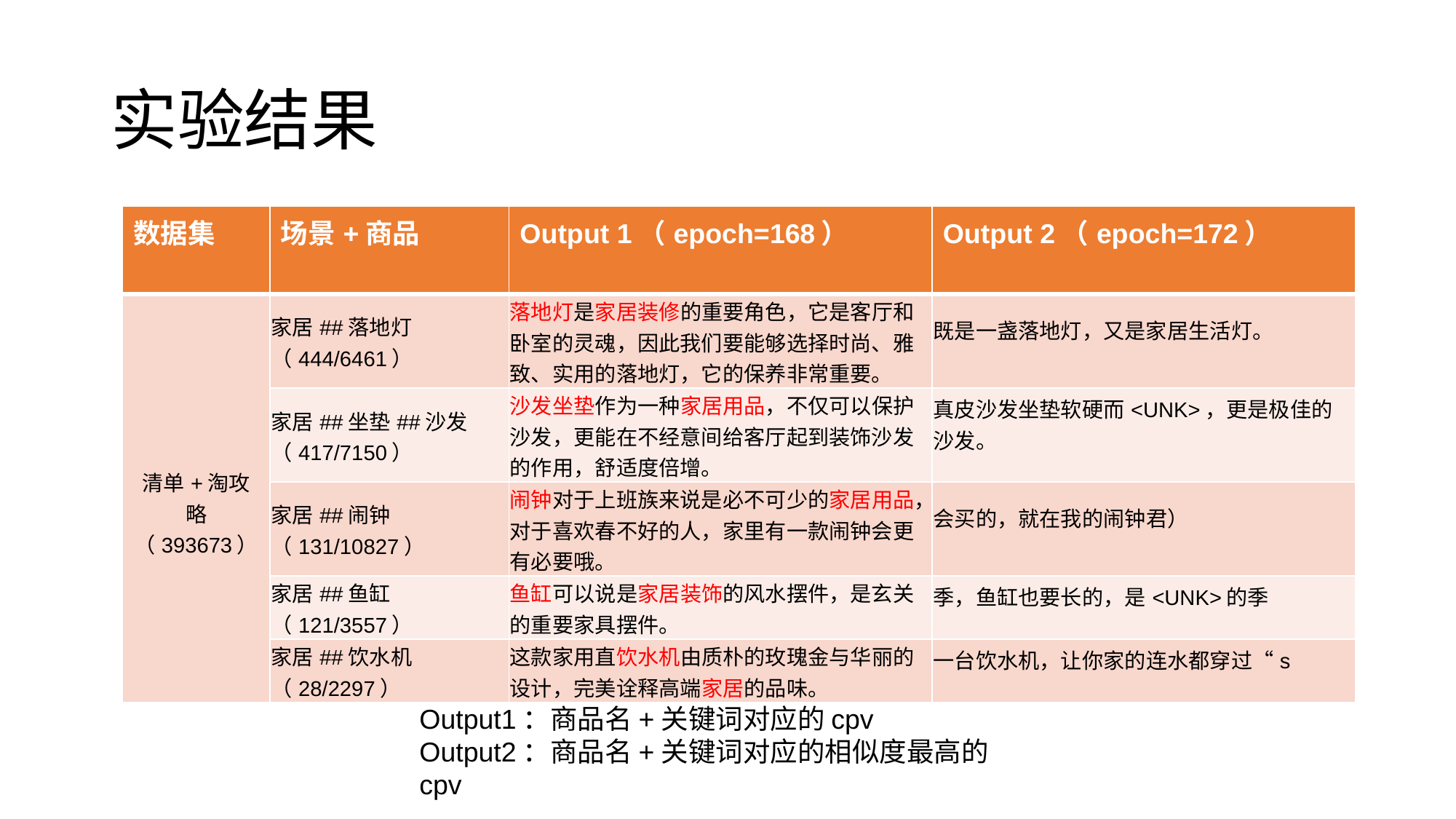

# 实验结果
| 数据集 | 场景+商品 | Output 1（epoch=168） | Output 2（epoch=172） |
| --- | --- | --- | --- |
| 清单+淘攻略（393673） | 家居##落地灯（444/6461） | 落地灯是家居装修的重要角色，它是客厅和卧室的灵魂，因此我们要能够选择时尚、雅致、实用的落地灯，它的保养非常重要。 | 既是一盏落地灯，又是家居生活灯。 |
|  | 家居##坐垫##沙发（417/7150） | 沙发坐垫作为一种家居用品，不仅可以保护沙发，更能在不经意间给客厅起到装饰沙发的作用，舒适度倍增。 | 真皮沙发坐垫软硬而<UNK>，更是极佳的沙发。 |
|  | 家居##闹钟（131/10827） | 闹钟对于上班族来说是必不可少的家居用品，对于喜欢春不好的人，家里有一款闹钟会更有必要哦。 | 会买的，就在我的闹钟君） |
|  | 家居##鱼缸（121/3557） | 鱼缸可以说是家居装饰的风水摆件，是玄关的重要家具摆件。 | 季，鱼缸也要长的，是<UNK>的季 |
|  | 家居##饮水机（28/2297） | 这款家用直饮水机由质朴的玫瑰金与华丽的设计，完美诠释高端家居的品味。 | 一台饮水机，让你家的连水都穿过“s |
Output1：商品名+关键词对应的cpv
Output2：商品名+关键词对应的相似度最高的cpv